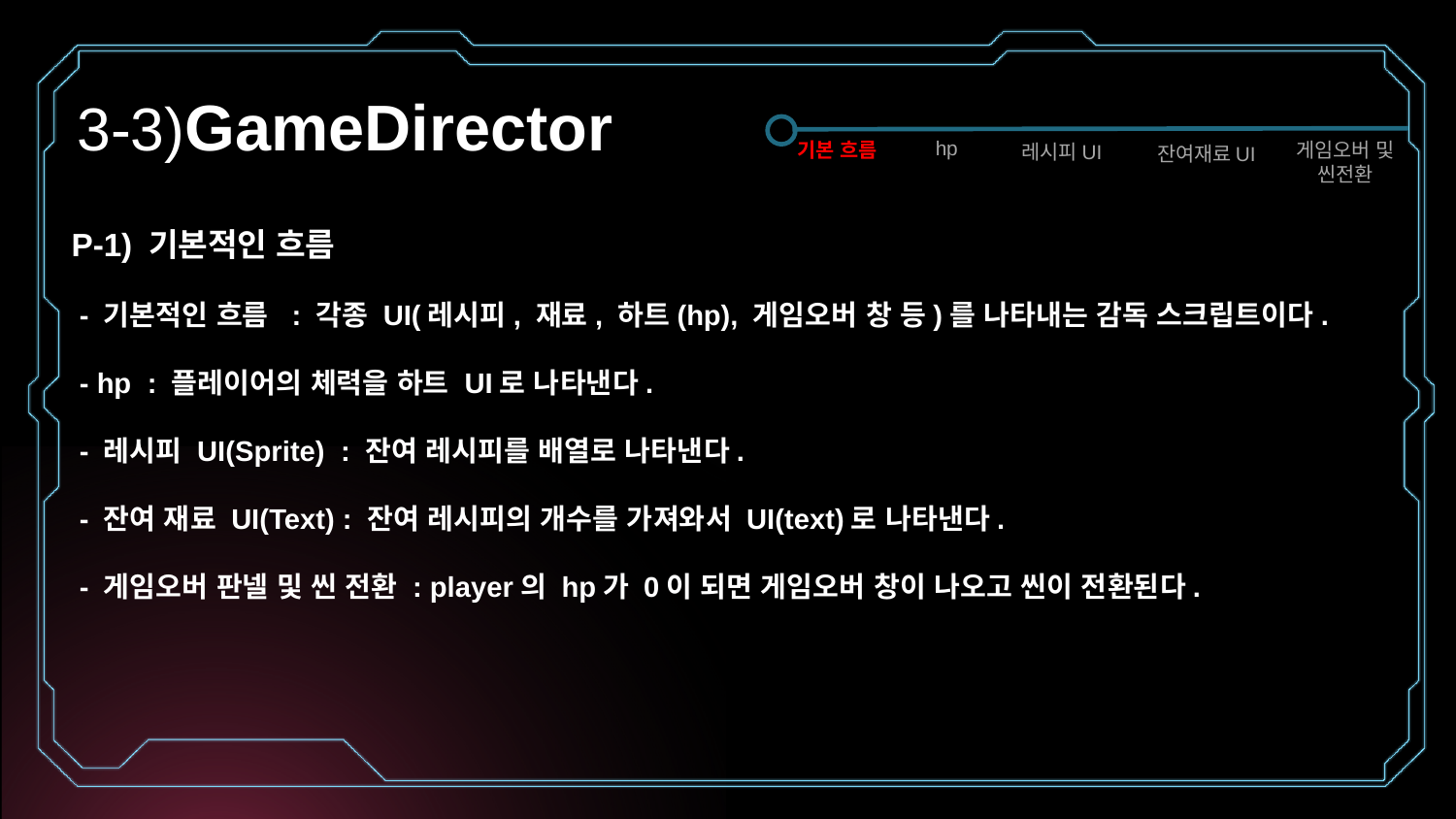

# 3-3)GameDirector

hp
기본 흐름
게임오버 및
씬전환
레시피UI
잔여재료UI
P-1) 기본적인 흐름

 - 기본적인 흐름  : 각종 UI(레시피, 재료, 하트(hp), 게임오버 창 등)를 나타내는 감독 스크립트이다.

 - hp  : 플레이어의 체력을 하트 UI로 나타낸다.

 - 레시피 UI(Sprite)  : 잔여 레시피를 배열로 나타낸다.

 - 잔여 재료 UI(Text) : 잔여 레시피의 개수를 가져와서 UI(text)로 나타낸다.

 - 게임오버 판넬 및 씬 전환 : player의 hp가 0이 되면 게임오버 창이 나오고 씬이 전환된다.